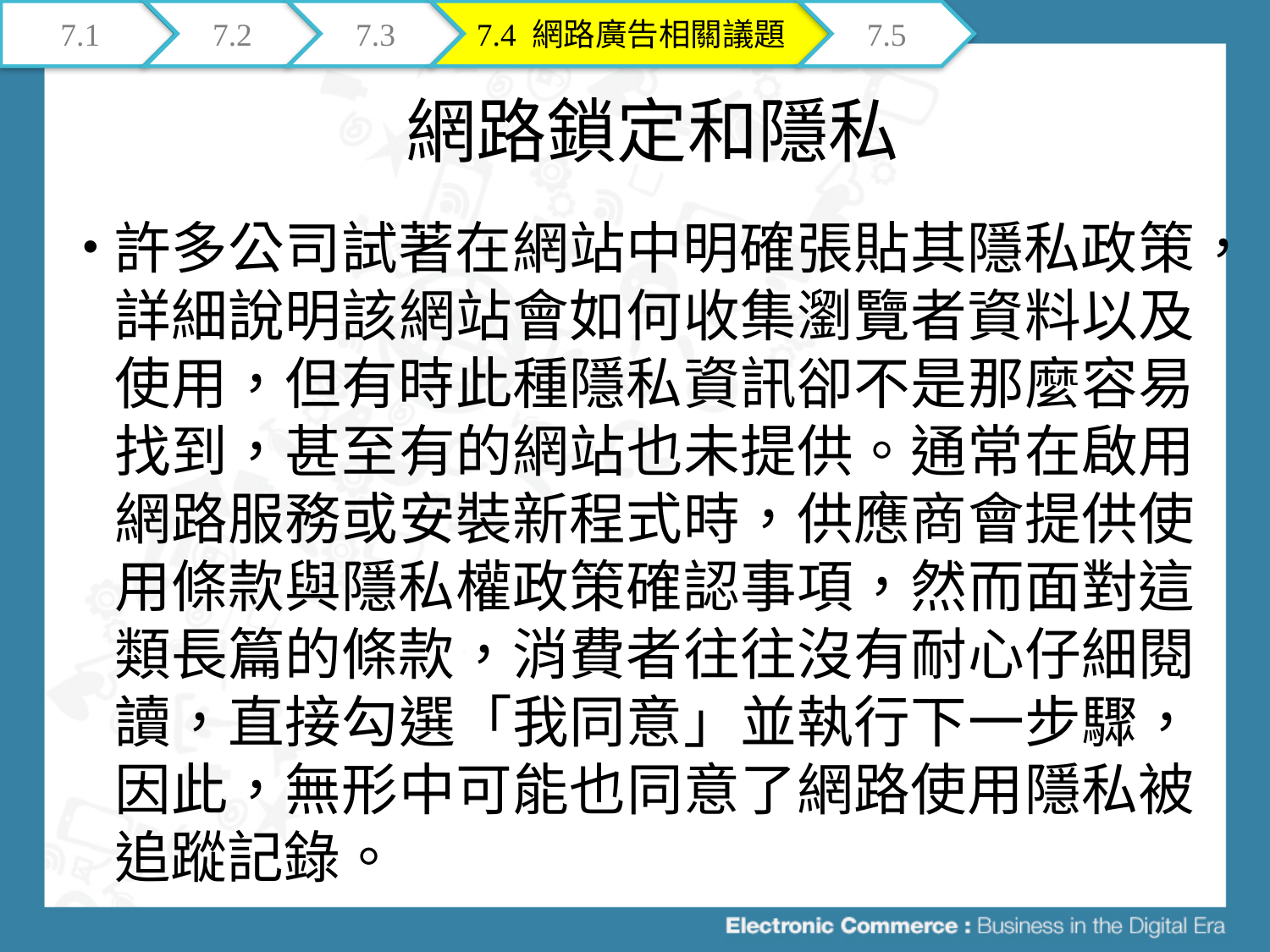

7.1
7.2
7.3
7.4 網路廣告相關議題
7.5
# 網路鎖定和隱私
許多公司試著在網站中明確張貼其隱私政策，詳細說明該網站會如何收集瀏覽者資料以及使用，但有時此種隱私資訊卻不是那麼容易找到，甚至有的網站也未提供。通常在啟用網路服務或安裝新程式時，供應商會提供使用條款與隱私權政策確認事項，然而面對這類長篇的條款，消費者往往沒有耐心仔細閱讀，直接勾選「我同意」並執行下一步驟，因此，無形中可能也同意了網路使用隱私被追蹤記錄。